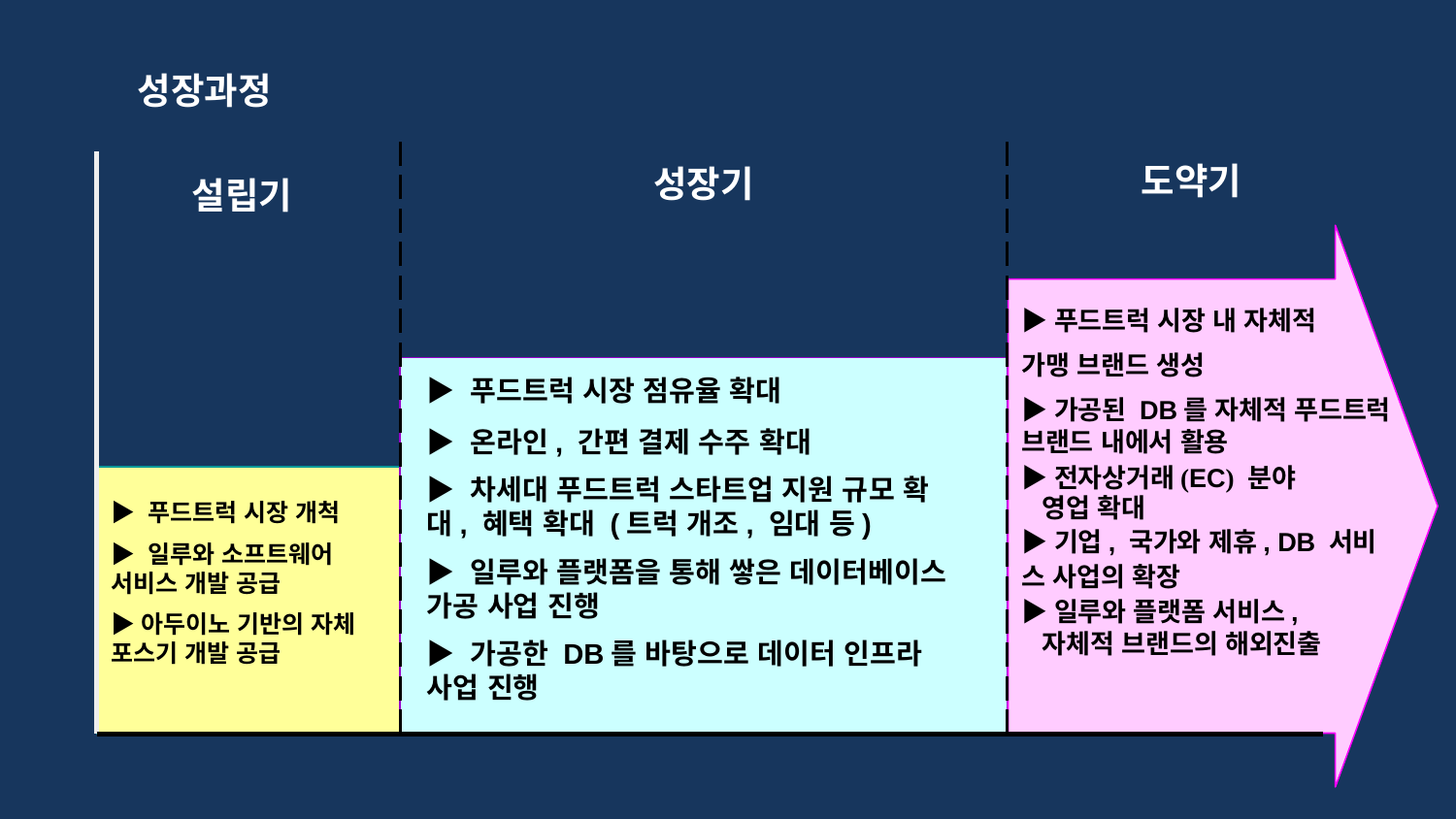

성장과정
도약기
성장기
설립기

▶푸드트럭 시장 내 자체적
가맹 브랜드 생성
▶가공된 DB를 자체적 푸드트럭 브랜드 내에서 활용
▶전자상거래(EC) 분야
  영업 확대
▶기업, 국가와 제휴, DB 서비
스 사업의 확장
▶일루와 플랫폼 서비스,
  자체적 브랜드의 해외진출

▶ 푸드트럭 시장 점유율 확대
▶ 온라인, 간편 결제 수주 확대
▶ 차세대 푸드트럭 스타트업 지원 규모 확대, 혜택 확대 (트럭 개조, 임대 등)
▶ 일루와 플랫폼을 통해 쌓은 데이터베이스 가공 사업 진행
▶ 가공한 DB를 바탕으로 데이터 인프라 사업 진행

▶ 푸드트럭 시장 개척
▶ 일루와 소프트웨어 서비스 개발 공급
▶아두이노 기반의 자체 포스기 개발 공급
                  IBM 중대형 서버 시스템 공급 사업